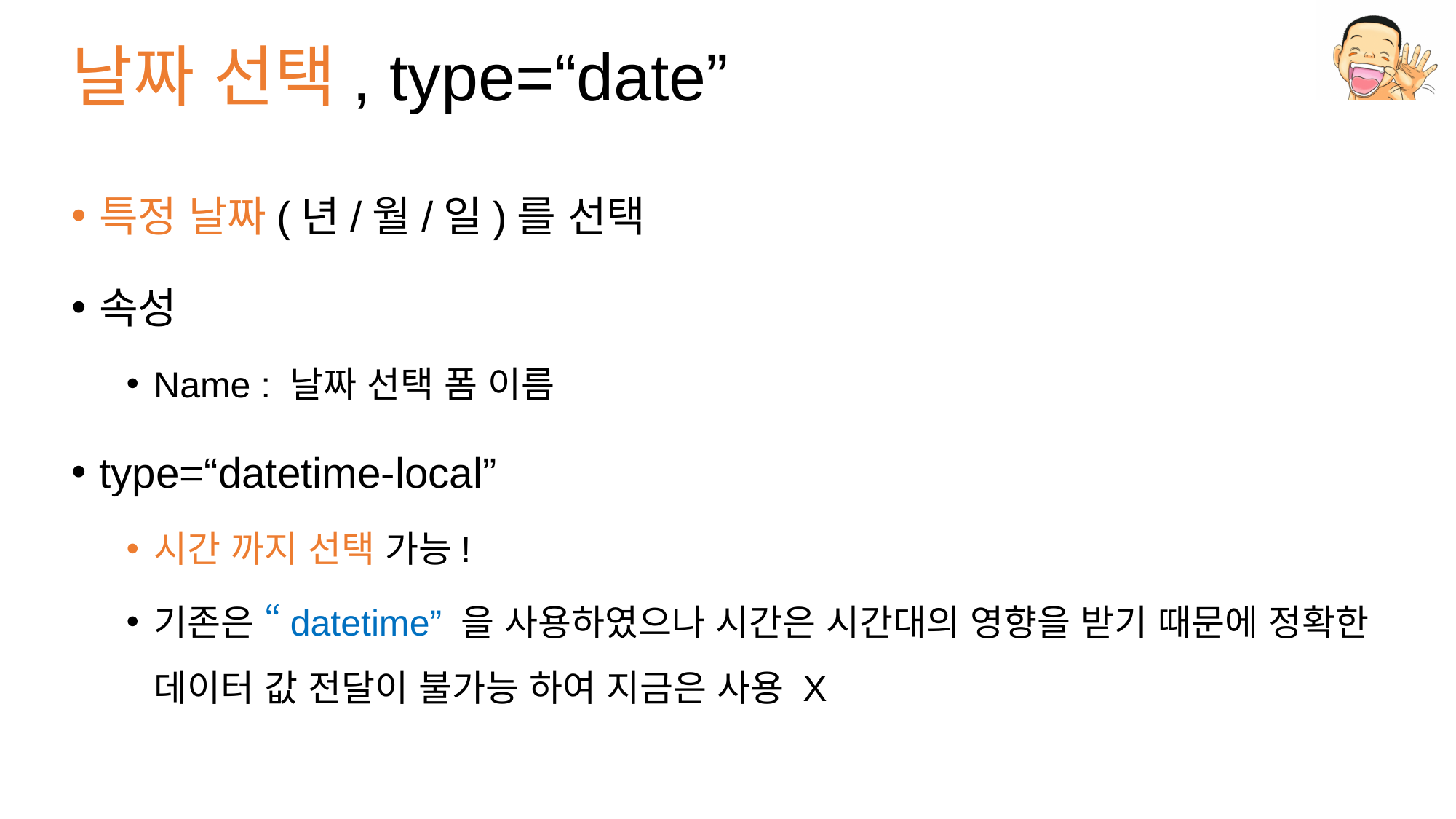

# 날짜 선택, type=“date”
특정 날짜(년/월/일)를 선택
속성
Name : 날짜 선택 폼 이름
type=“datetime-local”
시간 까지 선택 가능!
기존은 “datetime” 을 사용하였으나 시간은 시간대의 영향을 받기 때문에 정확한 데이터 값 전달이 불가능 하여 지금은 사용 X